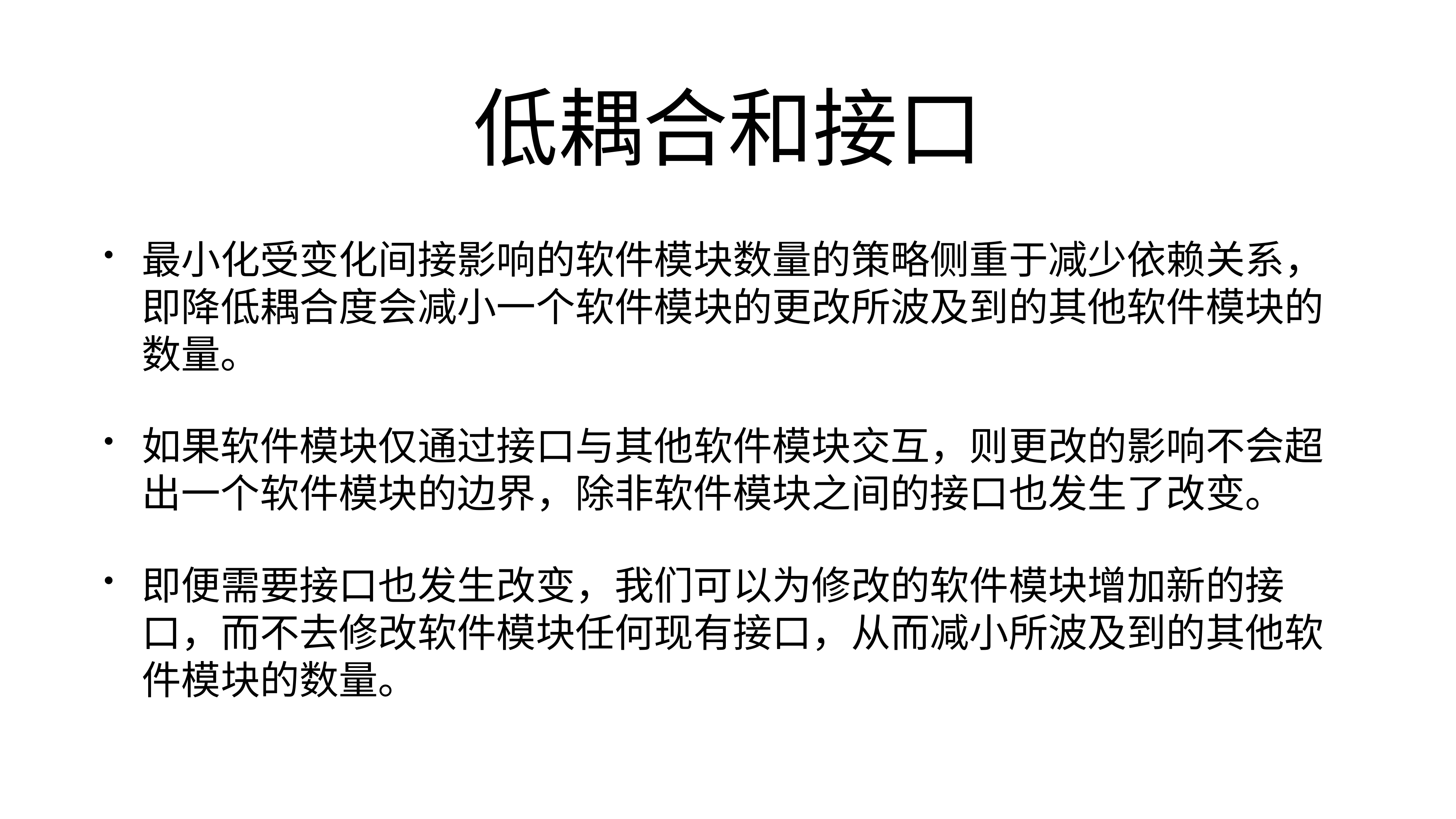

# 低耦合和接口
最小化受变化间接影响的软件模块数量的策略侧重于减少依赖关系，即降低耦合度会减小一个软件模块的更改所波及到的其他软件模块的数量。
如果软件模块仅通过接口与其他软件模块交互，则更改的影响不会超出一个软件模块的边界，除非软件模块之间的接口也发生了改变。
即便需要接口也发生改变，我们可以为修改的软件模块增加新的接口，而不去修改软件模块任何现有接口，从而减小所波及到的其他软件模块的数量。